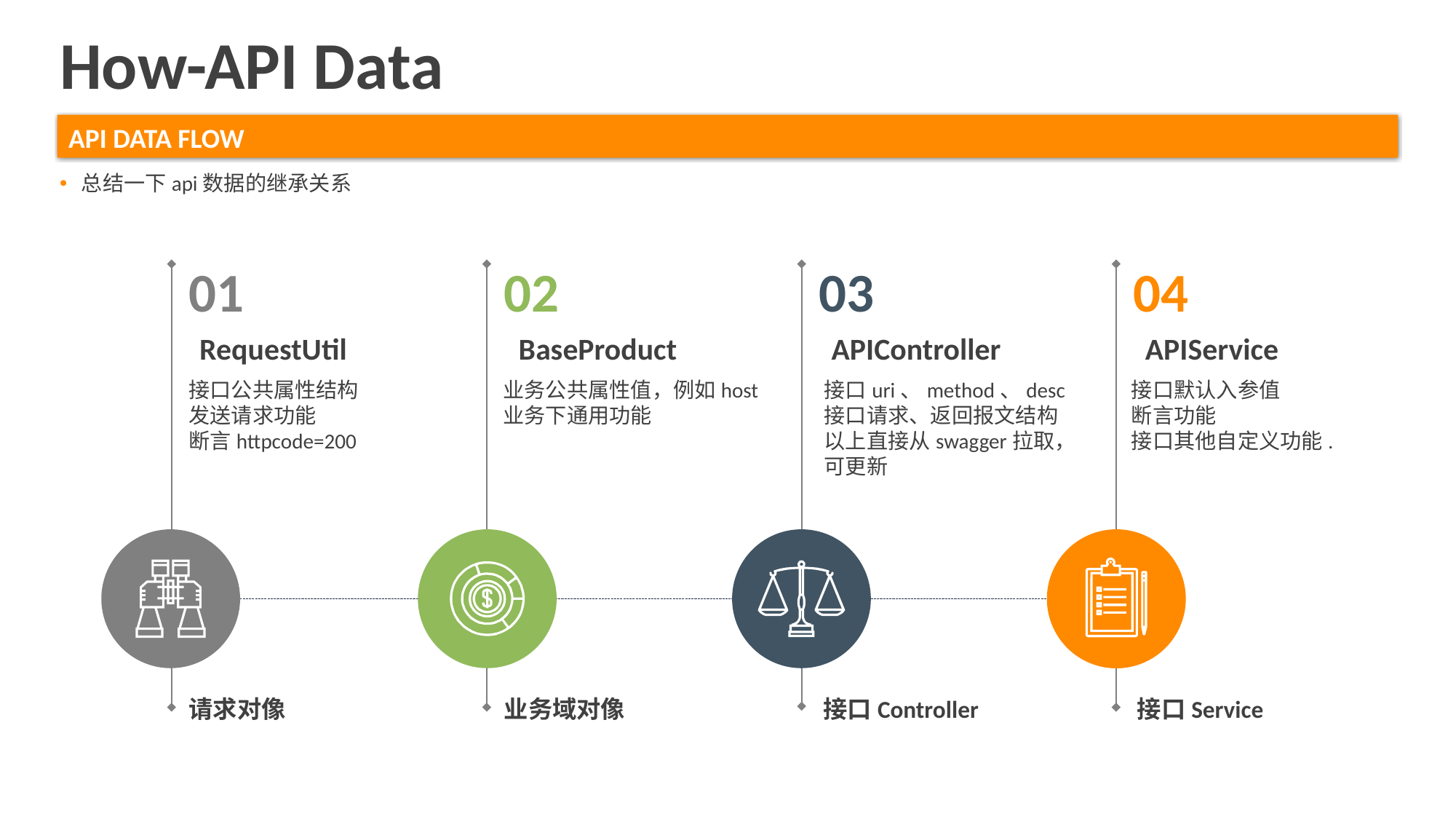

How-API Data

API DATA FLOW
总结一下api数据的继承关系
01
RequestUtil
接口公共属性结构
发送请求功能
断言httpcode=200
02
BaseProduct
业务公共属性值，例如host
业务下通用功能
03
APIController

04
APIService
接口默认入参值
断言功能
接口其他自定义功能.
接口uri、method、desc
接口请求、返回报文结构
以上直接从swagger拉取，
可更新

请求对像
业务域对像
接口Controller
接口Service